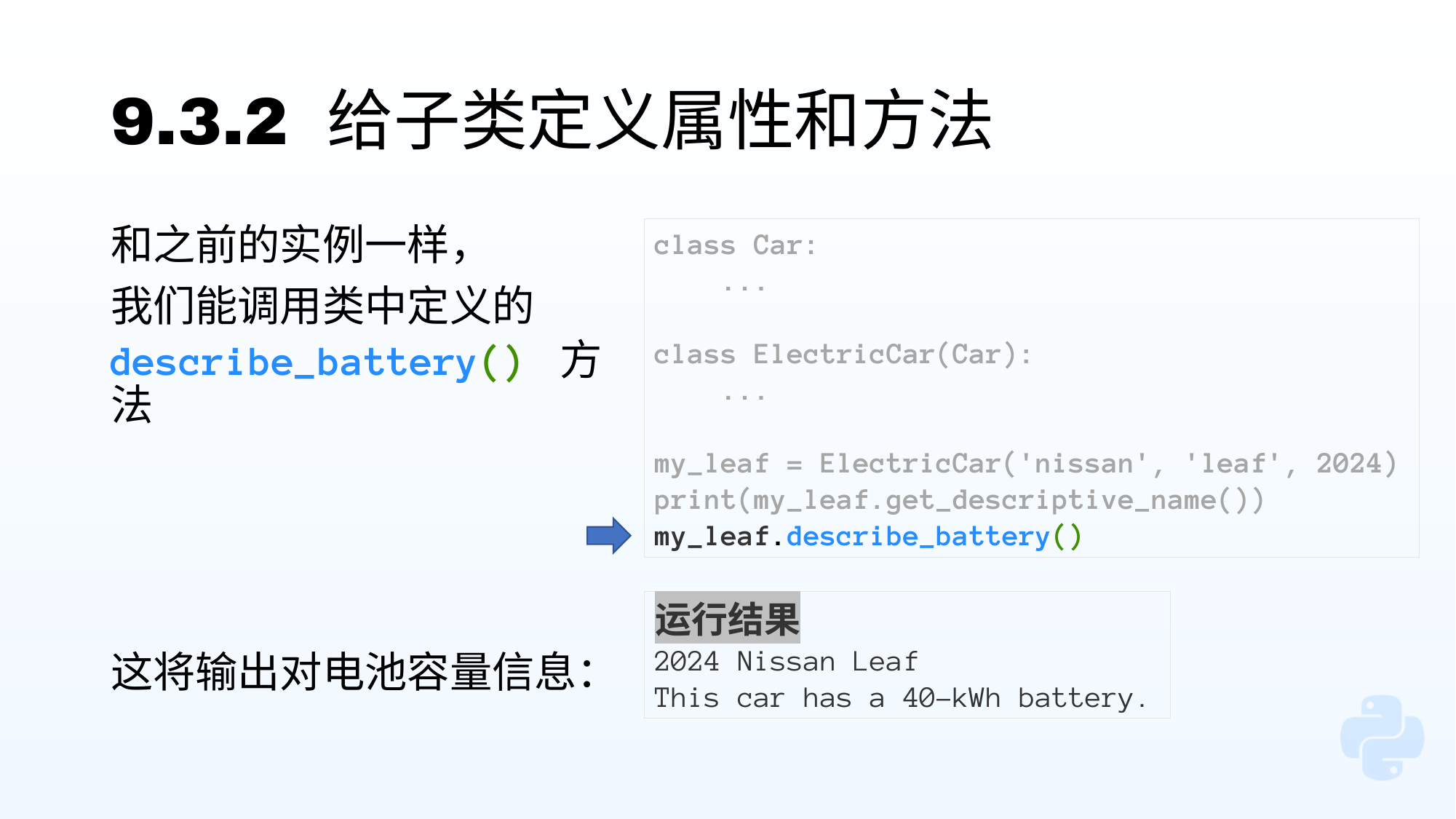

# 9.3.2 给子类定义属性和方法
和之前的实例一样，
我们能调用类中定义的
describe_battery() 方法

这将输出对电池容量信息：
class Car:
    ...
class ElectricCar(Car):
    ...

my_leaf = ElectricCar('nissan', 'leaf', 2024)
print(my_leaf.get_descriptive_name())
my_leaf.describe_battery()

运行结果
2024 Nissan Leaf
This car has a 40-kWh battery.